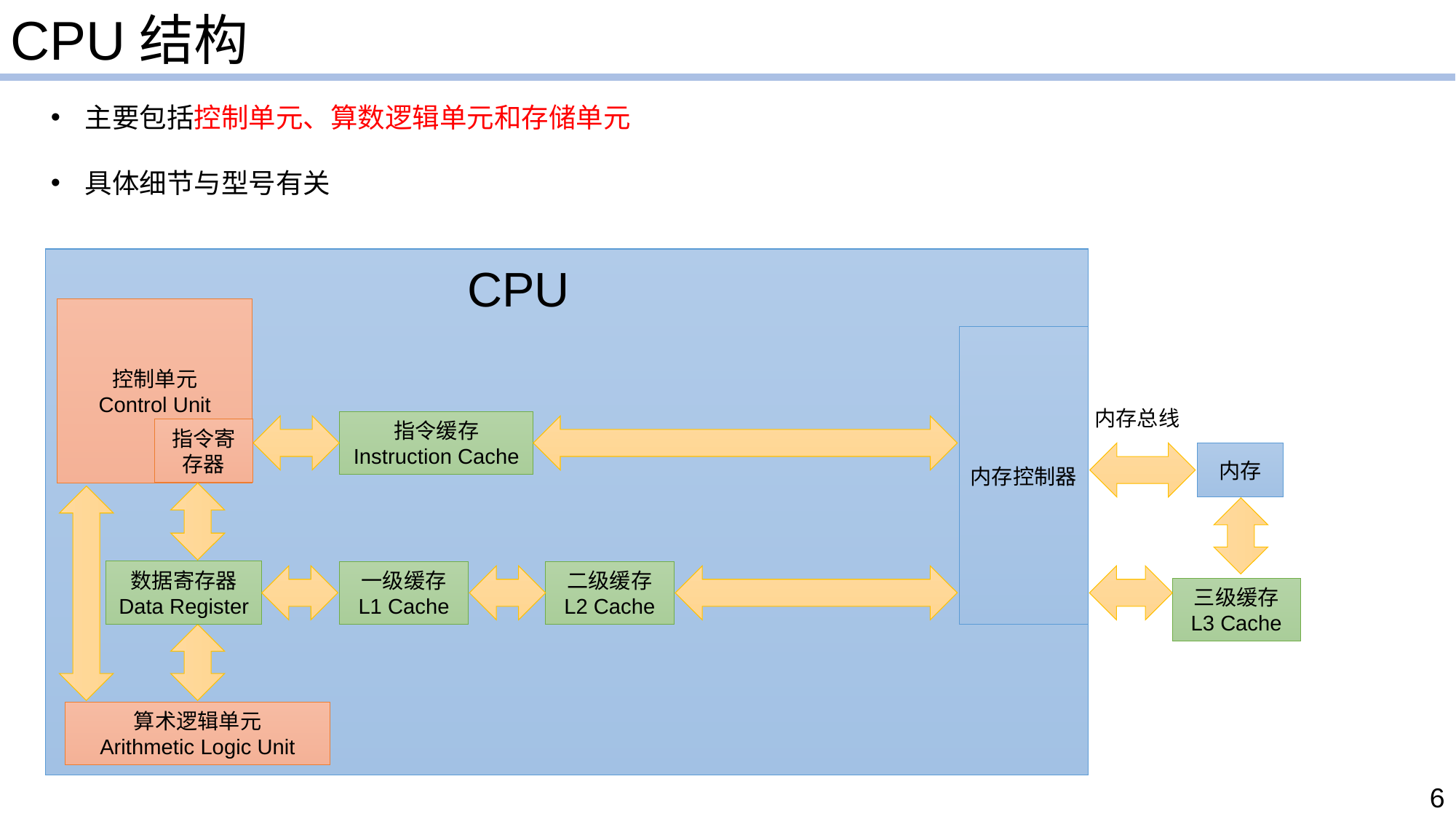

CPU结构
主要包括控制单元、算数逻辑单元和存储单元

具体细节与型号有关

CPU
控制单元
Control Unit
内存控制器
内存总线
指令缓存
Instruction Cache

指令寄存器
内存

数据寄存器
Data Register
一级缓存
L1 Cache
二级缓存
L2 Cache

三级缓存
L3 Cache

算术逻辑单元
Arithmetic Logic Unit
6